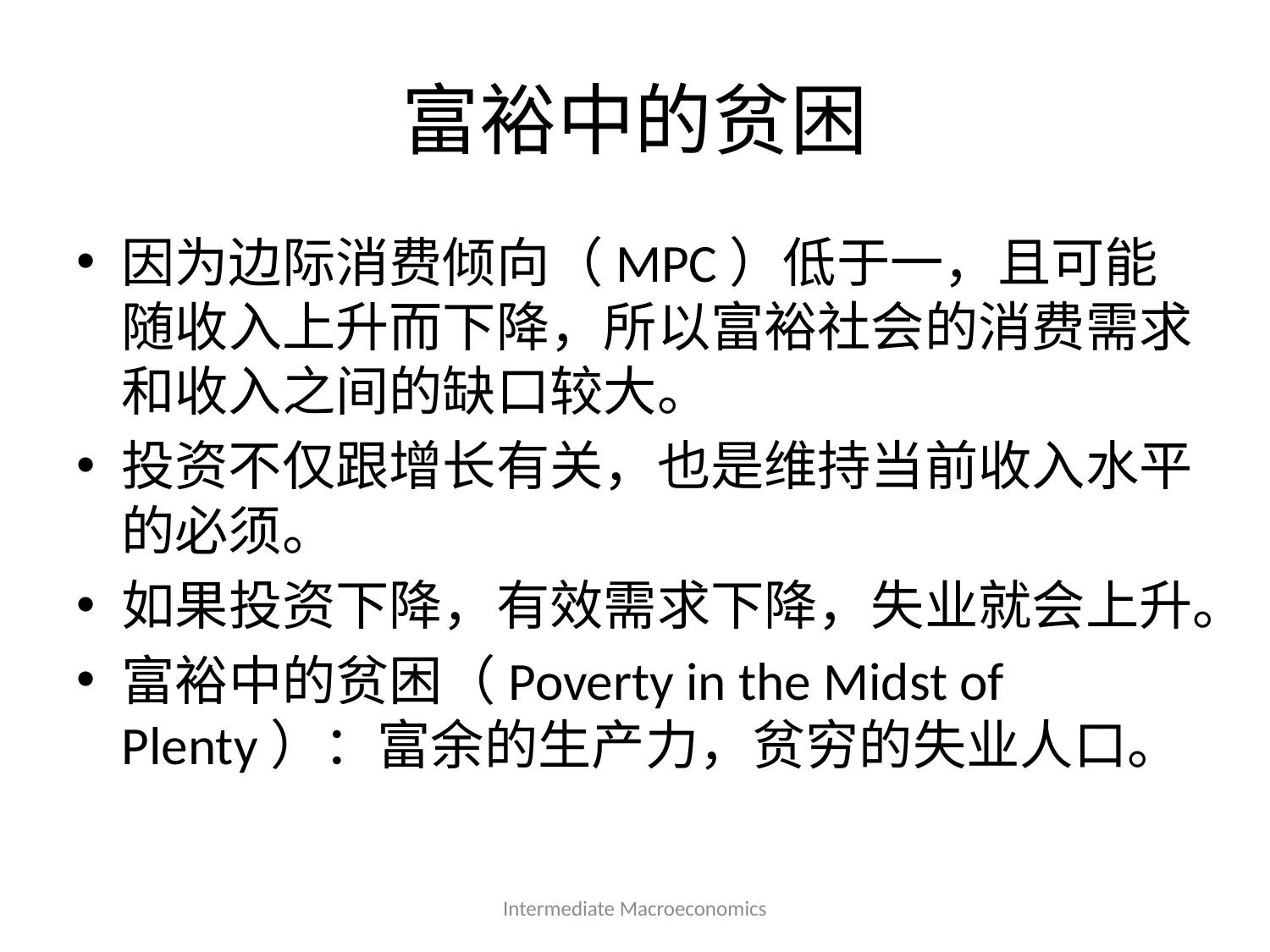

# 富裕中的贫困
因为边际消费倾向（MPC）低于一，且可能随收入上升而下降，所以富裕社会的消费需求和收入之间的缺口较大。
投资不仅跟增长有关，也是维持当前收入水平的必须。
如果投资下降，有效需求下降，失业就会上升。
富裕中的贫困（Poverty in the Midst of Plenty）：富余的生产力，贫穷的失业人口。
Intermediate Macroeconomics